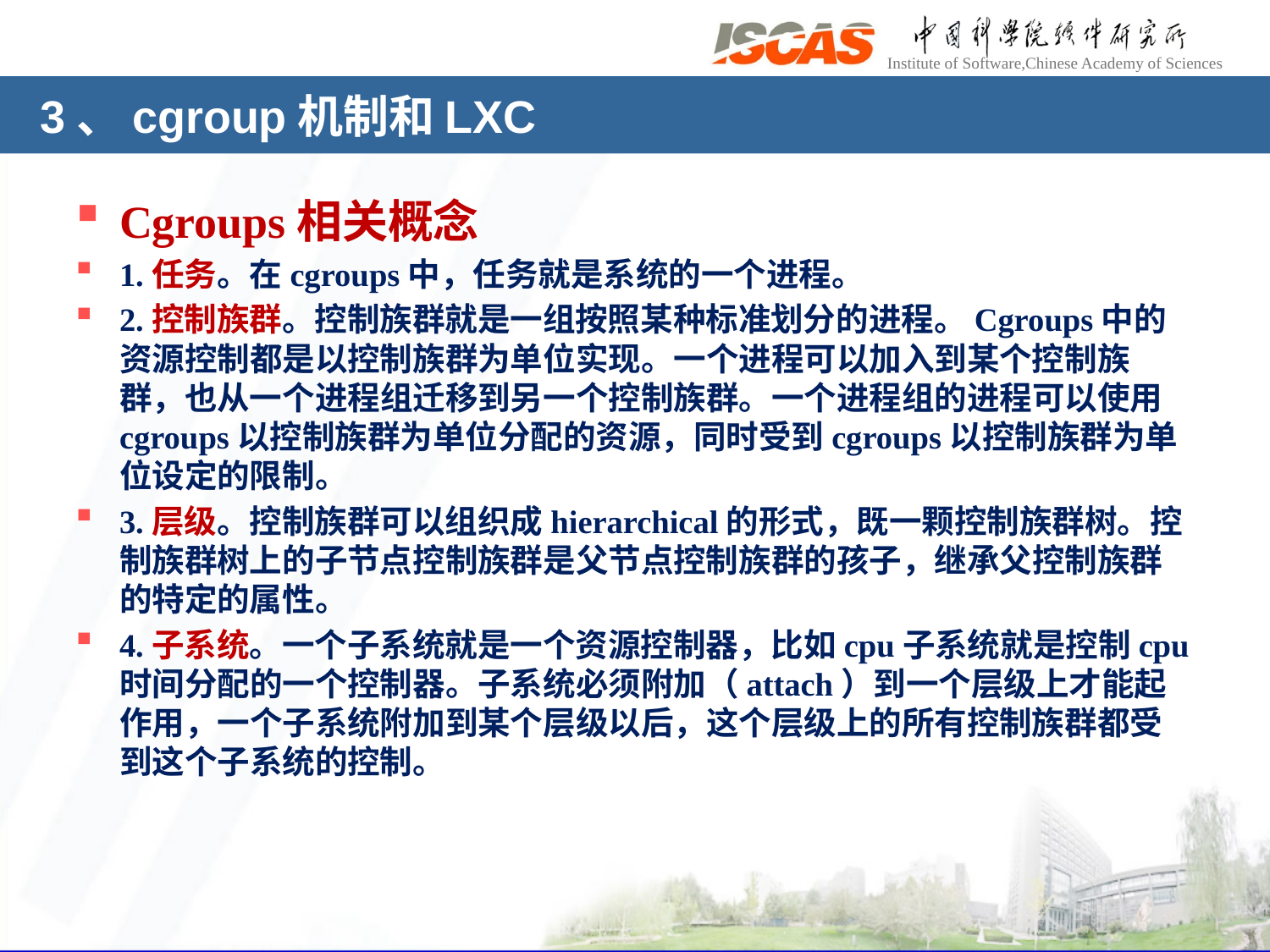

# 3、cgroup机制和LXC
Cgroups相关概念
1.任务。在cgroups中，任务就是系统的一个进程。
2.控制族群。控制族群就是一组按照某种标准划分的进程。Cgroups中的资源控制都是以控制族群为单位实现。一个进程可以加入到某个控制族群，也从一个进程组迁移到另一个控制族群。一个进程组的进程可以使用cgroups以控制族群为单位分配的资源，同时受到cgroups以控制族群为单位设定的限制。
3.层级。控制族群可以组织成hierarchical的形式，既一颗控制族群树。控制族群树上的子节点控制族群是父节点控制族群的孩子，继承父控制族群的特定的属性。
4.子系统。一个子系统就是一个资源控制器，比如cpu子系统就是控制cpu时间分配的一个控制器。子系统必须附加（attach）到一个层级上才能起作用，一个子系统附加到某个层级以后，这个层级上的所有控制族群都受到这个子系统的控制。